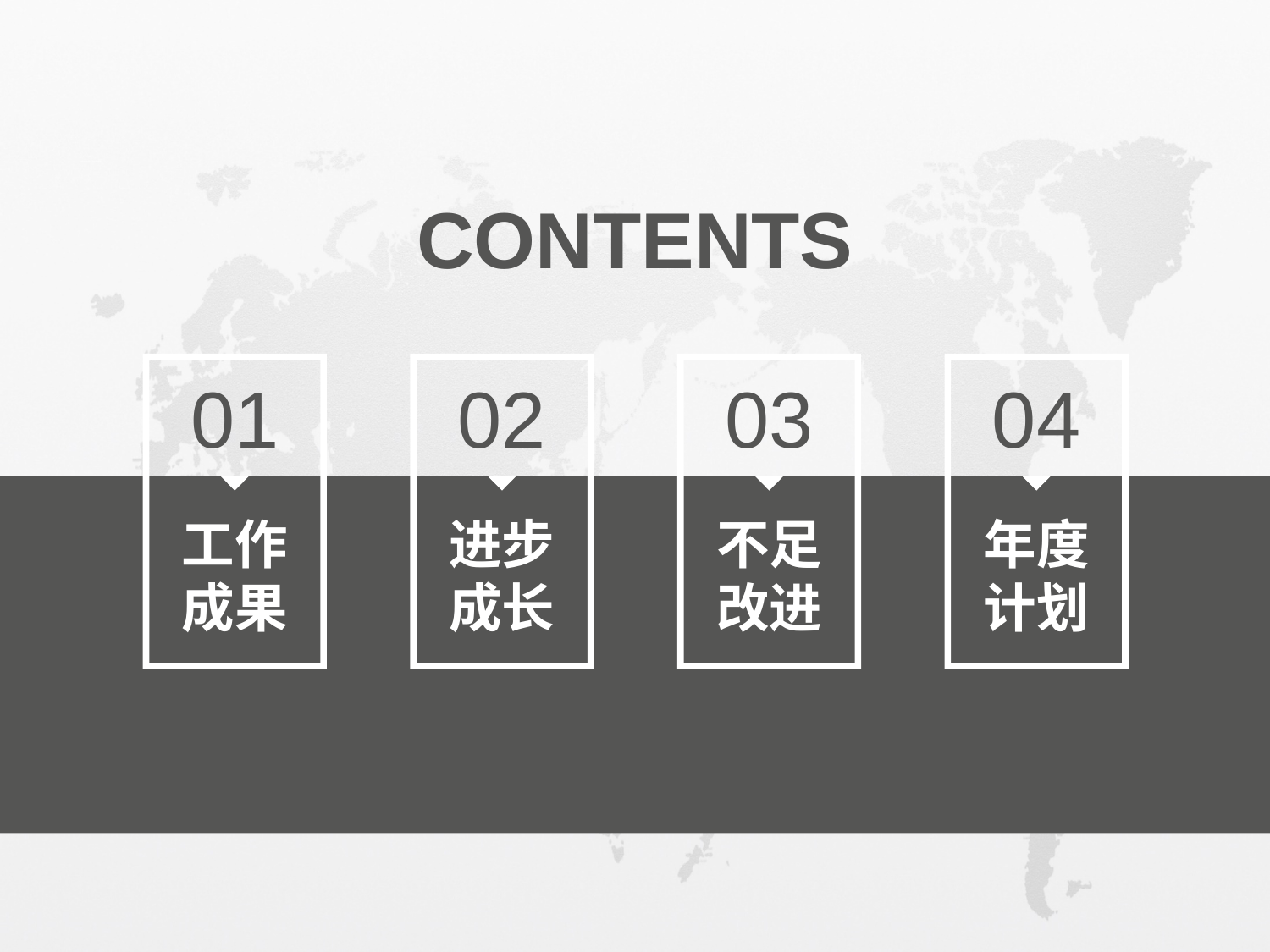

行业PPT模板http://www.www.2ppt.com/hangye/
CONTENTS

01
工作
成果

02
进步
成长

03
不足
改进

04
年度
计划